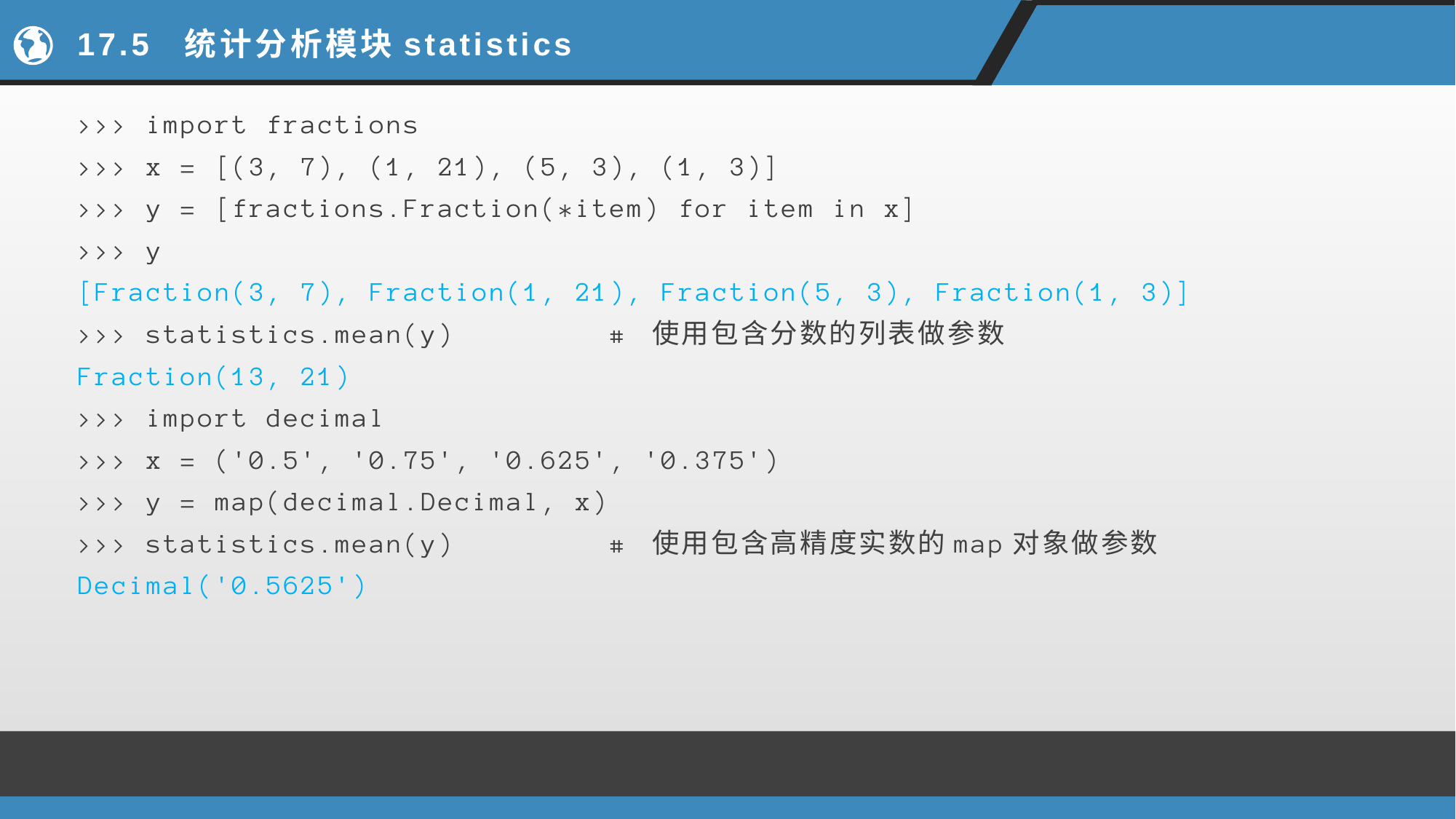

# 17.5  统计分析模块statistics

>>> import fractions
>>> x = [(3, 7), (1, 21), (5, 3), (1, 3)]
>>> y = [fractions.Fraction(*item) for item in x]
>>> y
[Fraction(3, 7), Fraction(1, 21), Fraction(5, 3), Fraction(1, 3)]
>>> statistics.mean(y)         # 使用包含分数的列表做参数
Fraction(13, 21)
>>> import decimal
>>> x = ('0.5', '0.75', '0.625', '0.375')
>>> y = map(decimal.Decimal, x)
>>> statistics.mean(y)         # 使用包含高精度实数的map对象做参数
Decimal('0.5625')